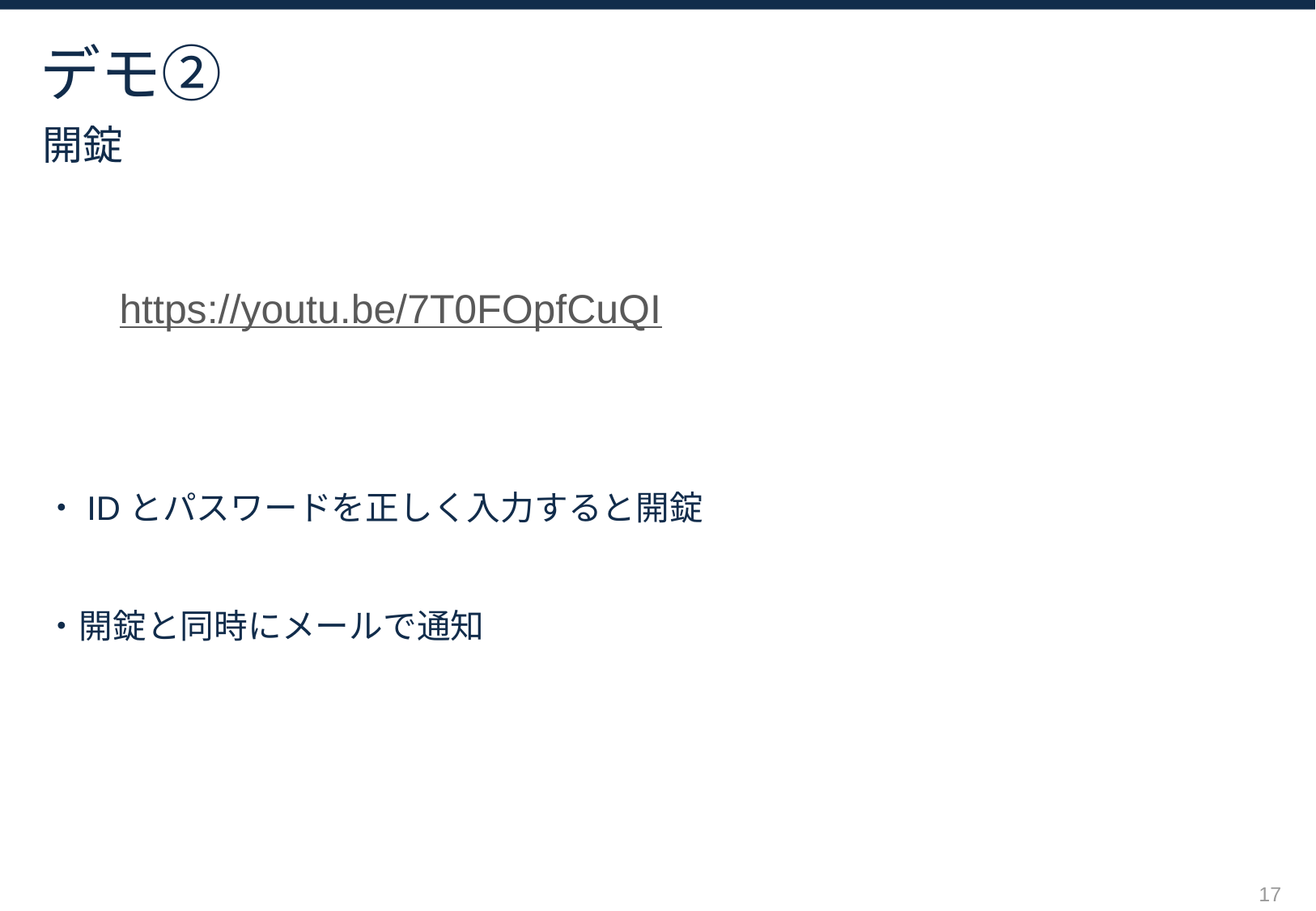

デモ②
開錠
https://youtu.be/7T0FOpfCuQI
・IDとパスワードを正しく入力すると開錠

・開錠と同時にメールで通知
17